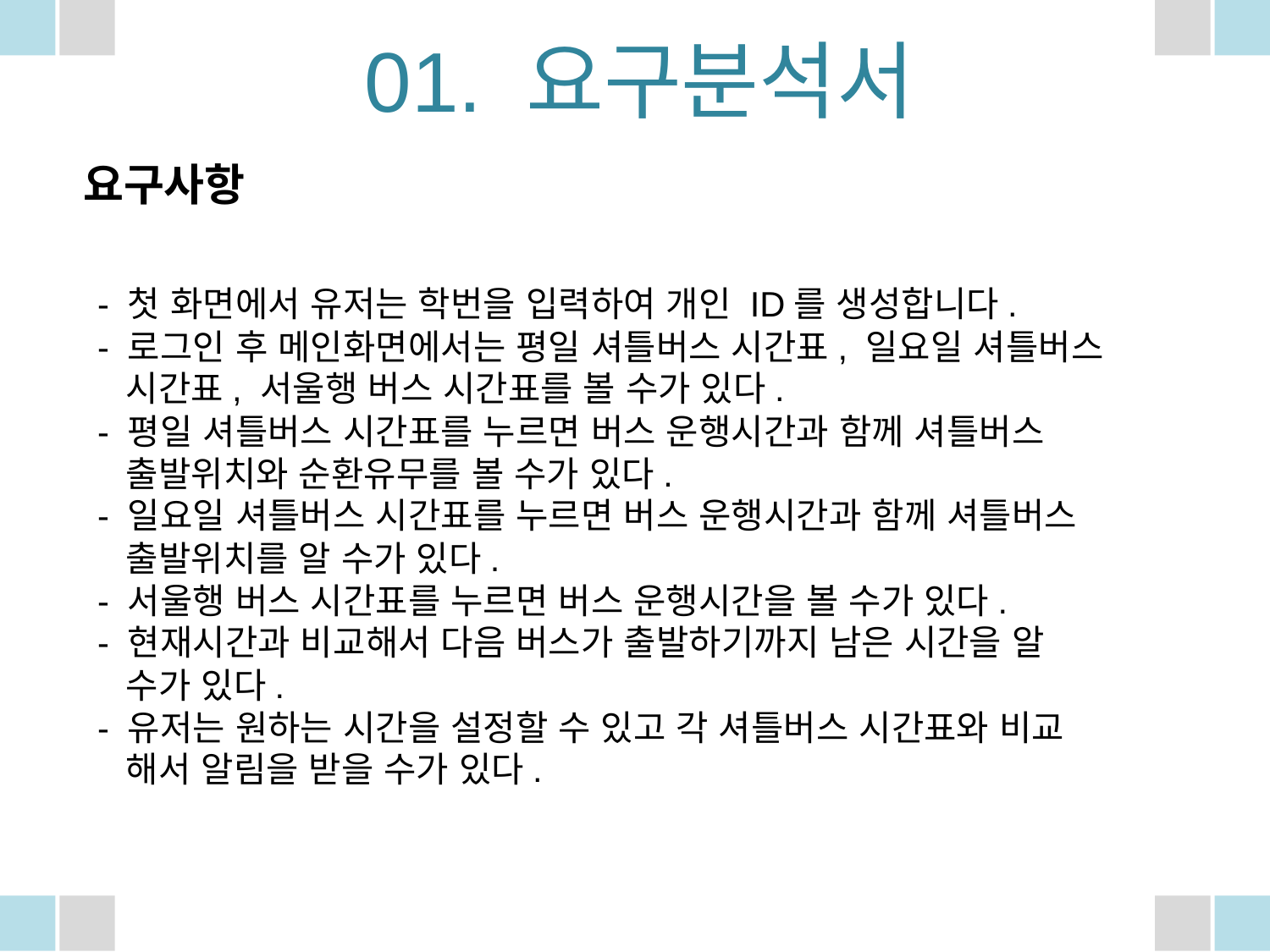

01. 요구분석서
요구사항
- 첫 화면에서 유저는 학번을 입력하여 개인 ID를 생성합니다.
- 로그인 후 메인화면에서는 평일 셔틀버스 시간표, 일요일 셔틀버스
  시간표, 서울행 버스 시간표를 볼 수가 있다.
- 평일 셔틀버스 시간표를 누르면 버스 운행시간과 함께 셔틀버스
  출발위치와 순환유무를 볼 수가 있다.
- 일요일 셔틀버스 시간표를 누르면 버스 운행시간과 함께 셔틀버스
  출발위치를 알 수가 있다.
- 서울행 버스 시간표를 누르면 버스 운행시간을 볼 수가 있다.
- 현재시간과 비교해서 다음 버스가 출발하기까지 남은 시간을 알
  수가 있다.
- 유저는 원하는 시간을 설정할 수 있고 각 셔틀버스 시간표와 비교
  해서 알림을 받을 수가 있다.